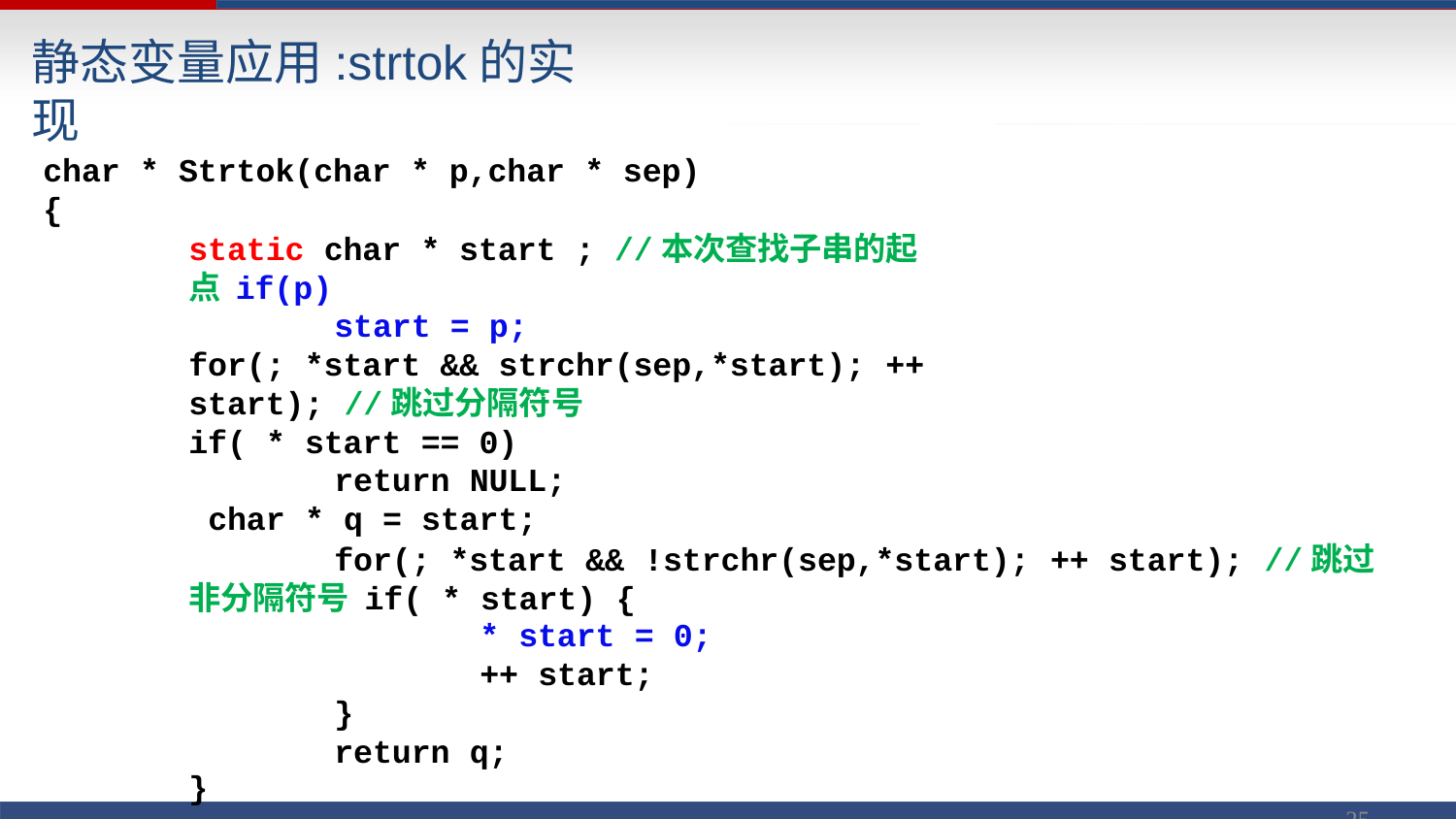

# 静态变量应用:strtok的实现
char * Strtok(char * p,char * sep)
{
static char * start ; //本次查找子串的起点 if(p)
start = p;
for(; *start && strchr(sep,*start); ++ start); //跳过分隔符号
if( * start == 0)
return NULL;  char * q = start;
for(; *start && !strchr(sep,*start); ++ start); //跳过非分隔符号 if( * start) {
* start = 0;
++ start;
}
return q;
}
25